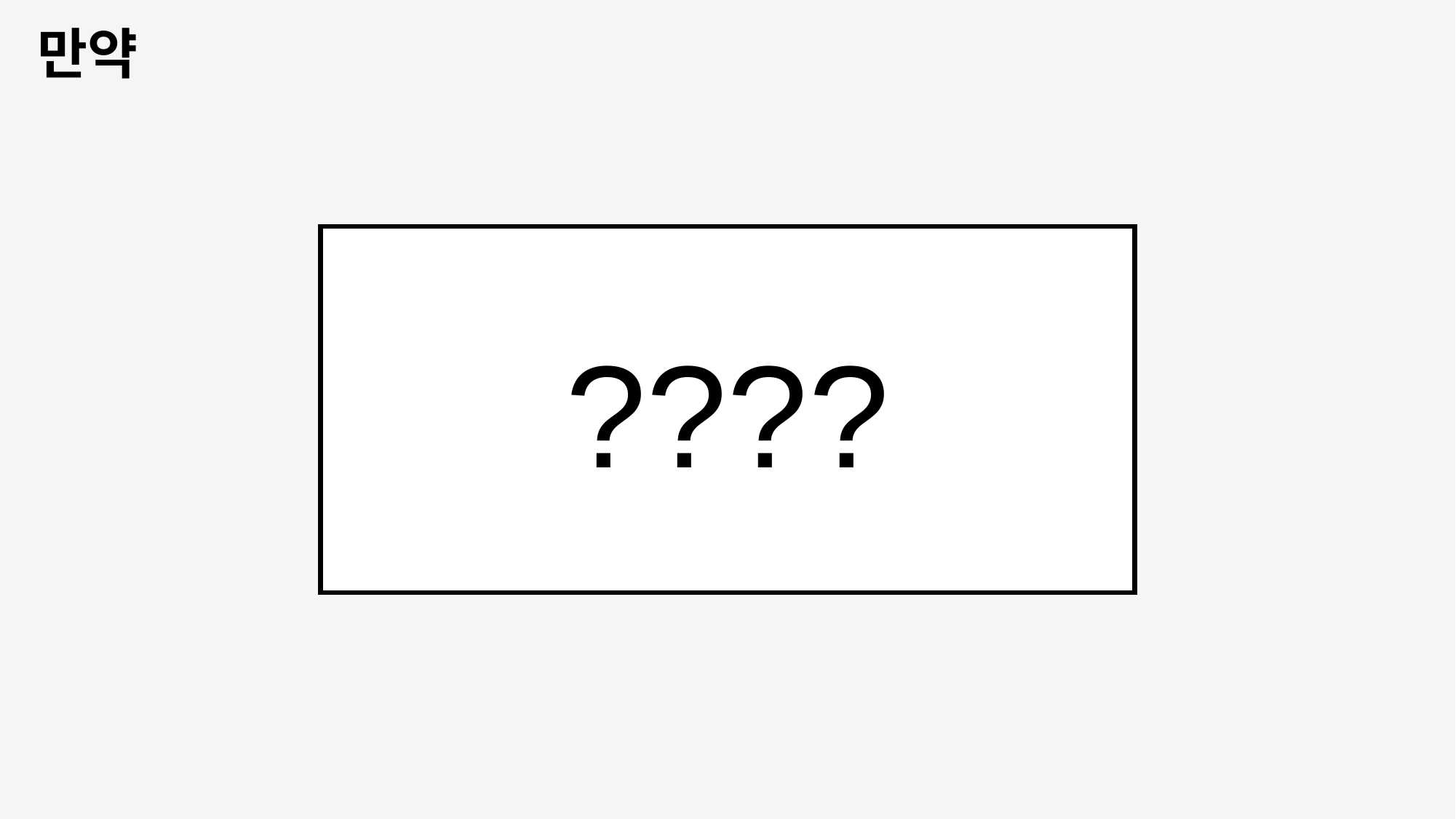

만약
????
1시간안에 R언어로 취향 분석하는 코드 만드세요